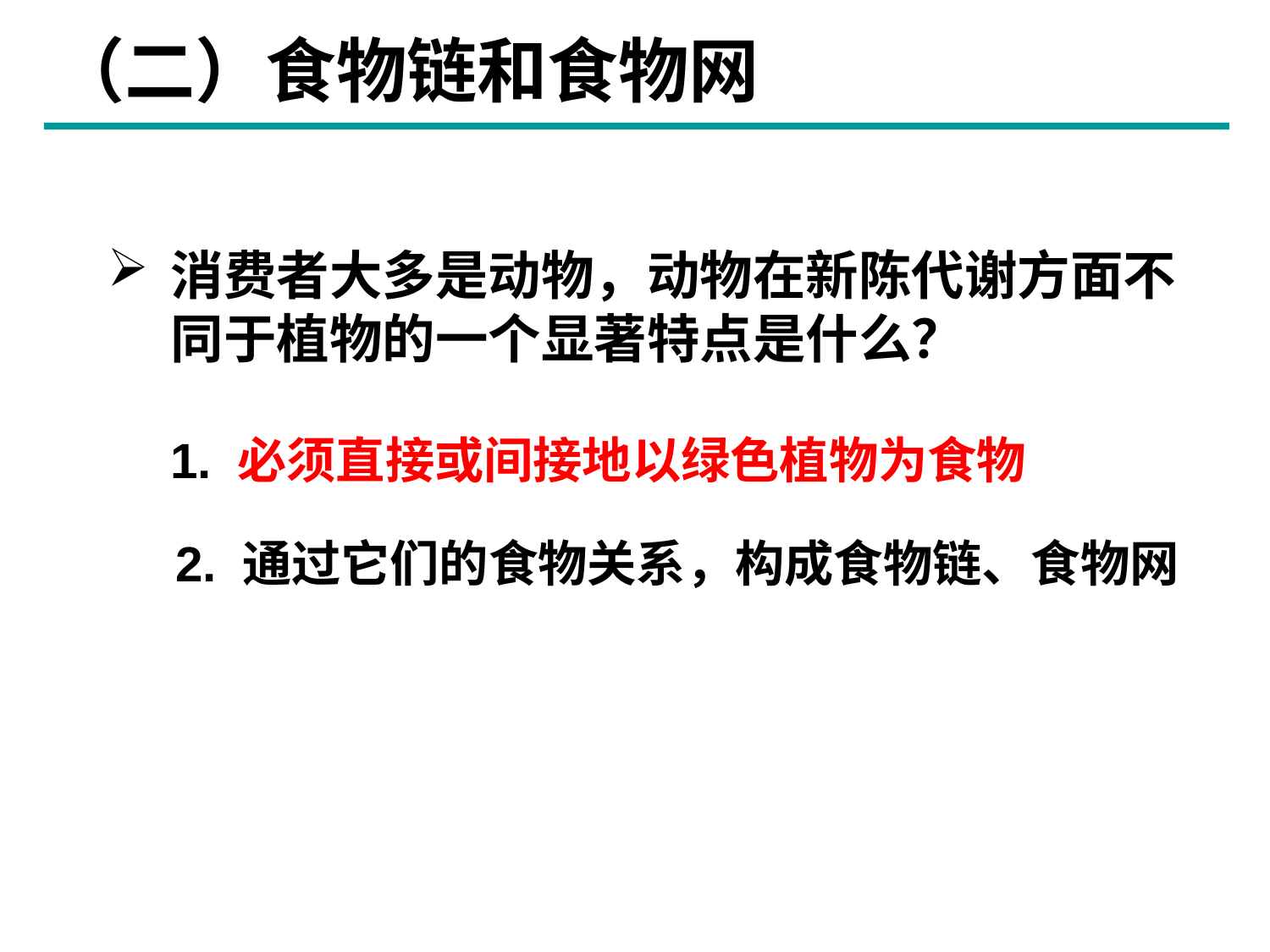

（二）食物链和食物网
消费者大多是动物，动物在新陈代谢方面不同于植物的一个显著特点是什么？
1. 必须直接或间接地以绿色植物为食物
2. 通过它们的食物关系，构成食物链、食物网